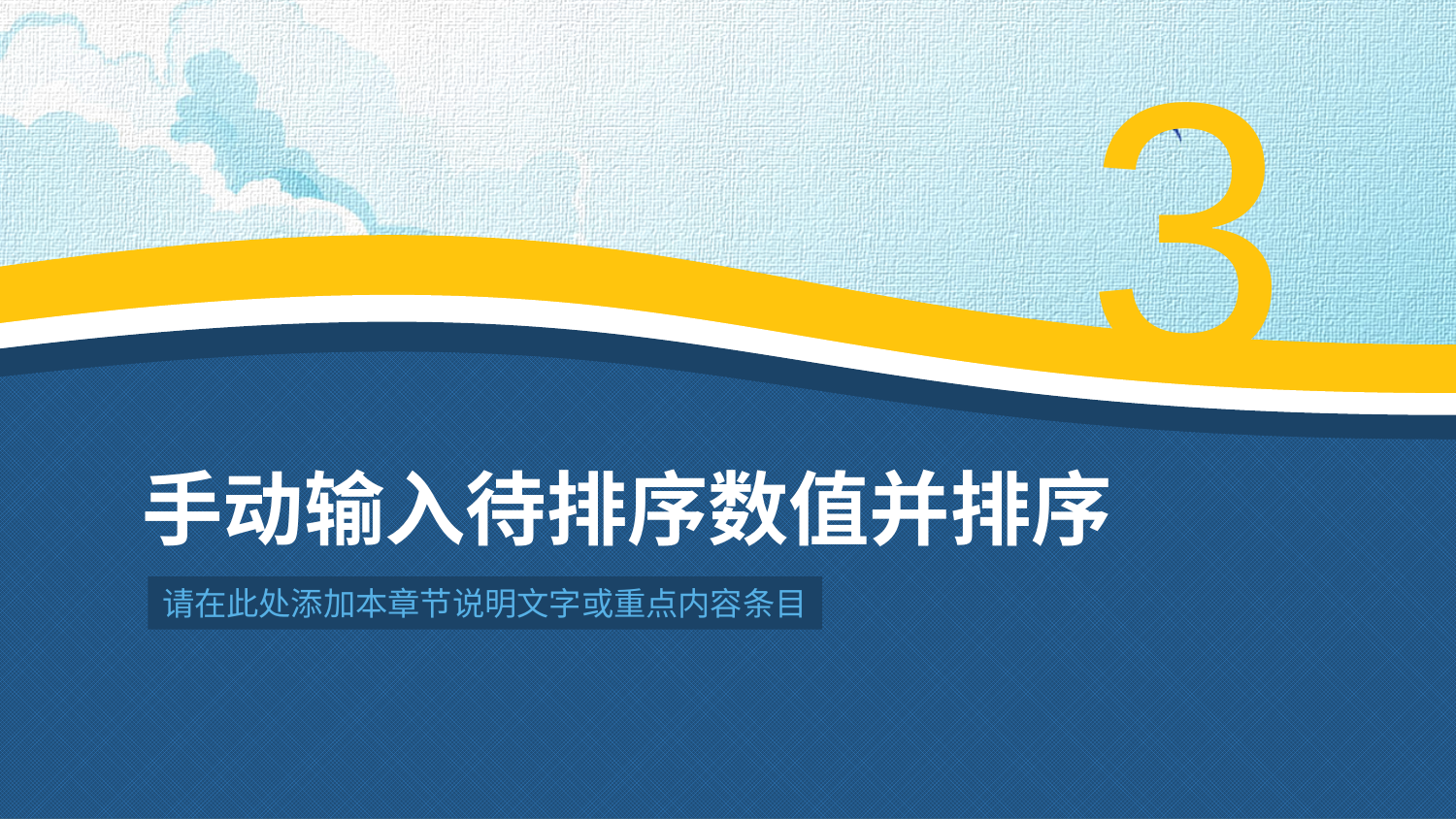

3

手动输入待排序数值并排序
请在此处添加本章节说明文字或重点内容条目